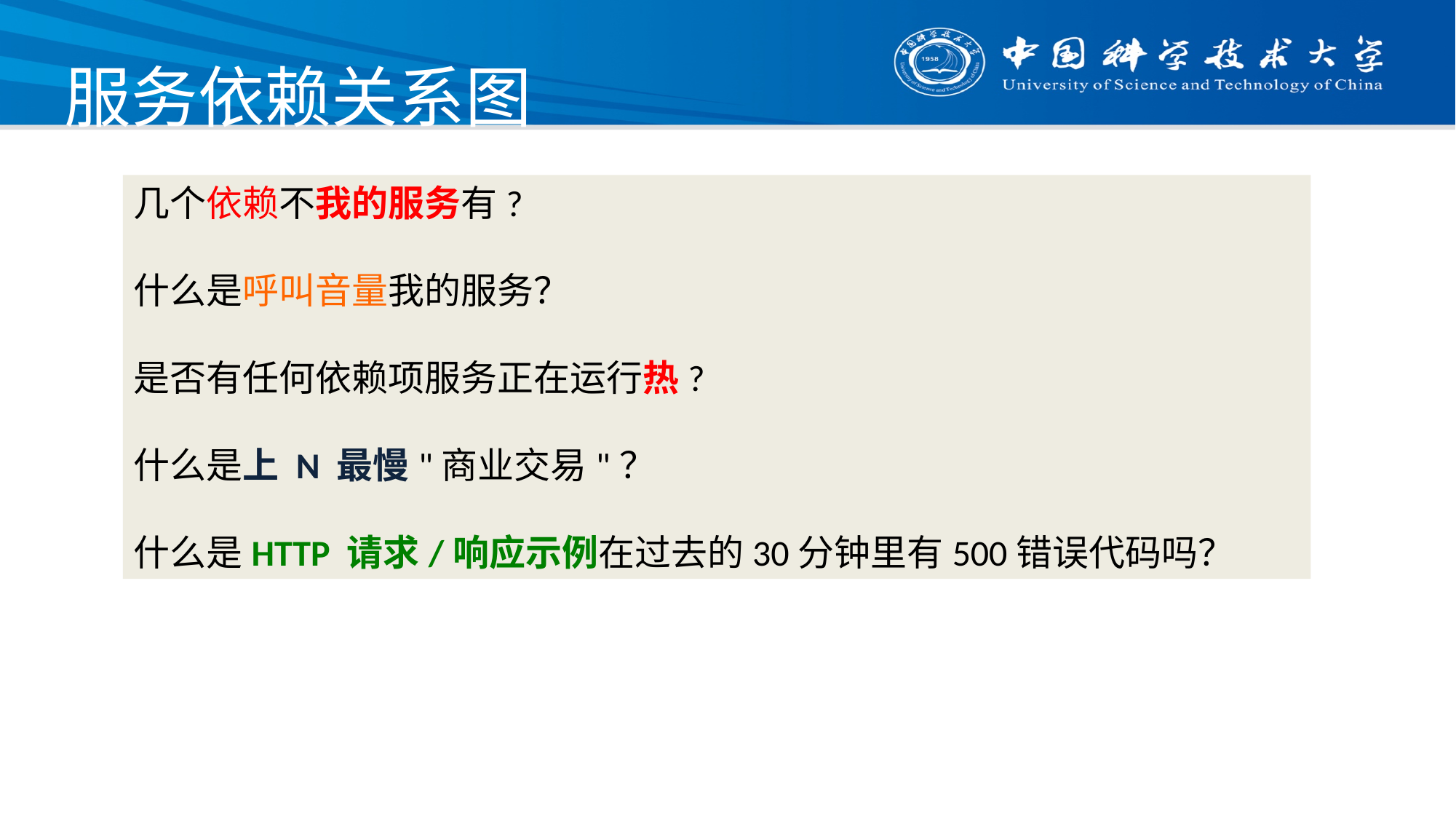

# 服务依赖关系图
几个依赖不我的服务有?

什么是呼叫音量我的服务？

是否有任何依赖项服务正在运行热?

什么是上 N 最慢"商业交易"？

什么是HTTP 请求/响应示例在过去的30分钟里有500错误代码吗？